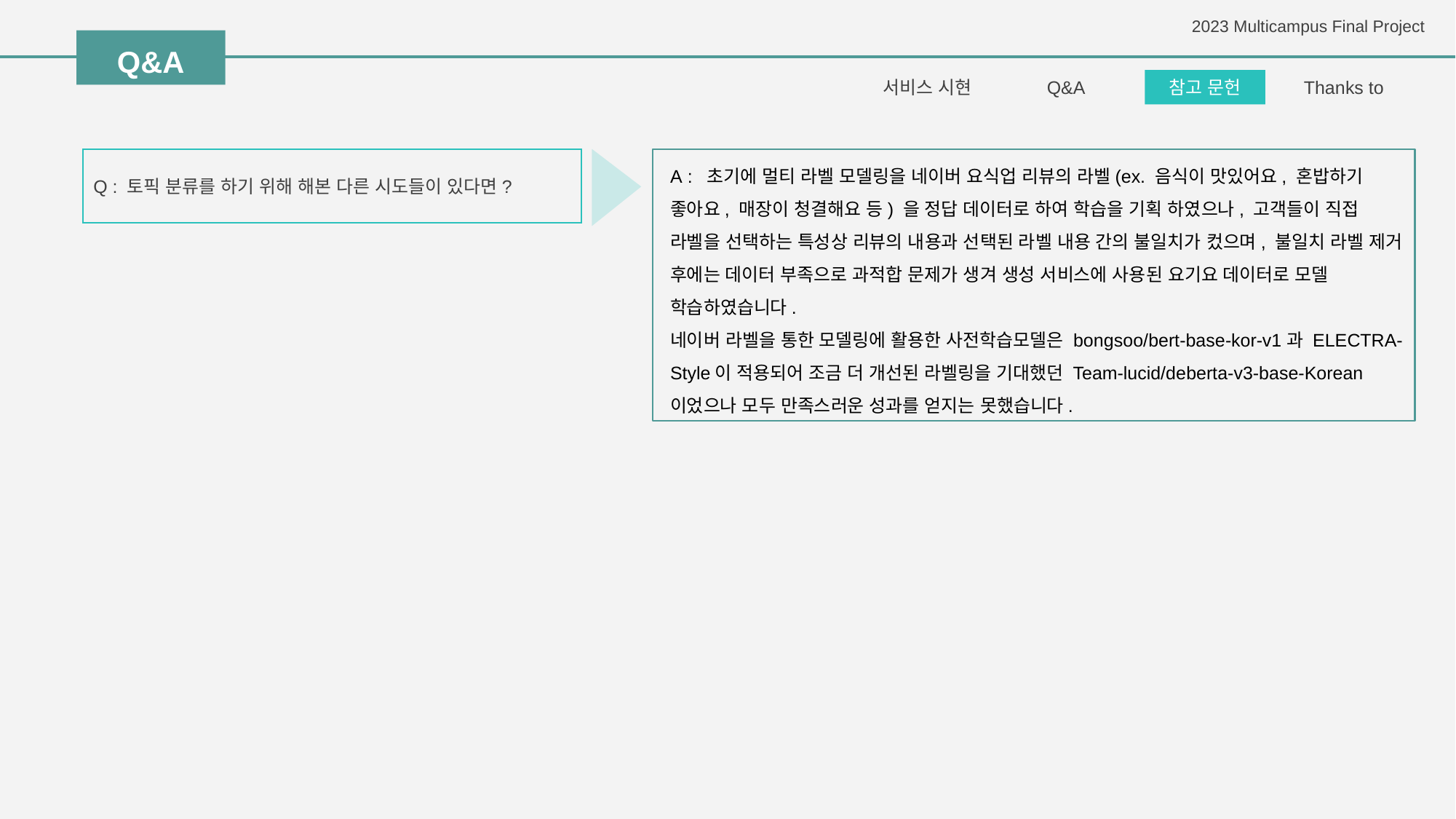

Q&A
서비스 시현
Q&A
참고 문헌
Thanks to
Q : 토픽 분류를 하기 위해 해본 다른 시도들이 있다면?
A :  초기에 멀티 라벨 모델링을 네이버 요식업 리뷰의 라벨(ex. 음식이 맛있어요, 혼밥하기 좋아요, 매장이 청결해요 등) 을 정답 데이터로 하여 학습을 기획 하였으나, 고객들이 직접 라벨을 선택하는 특성상 리뷰의 내용과 선택된 라벨 내용 간의 불일치가 컸으며, 불일치 라벨 제거 후에는 데이터 부족으로 과적합 문제가 생겨 생성 서비스에 사용된 요기요 데이터로 모델 학습하였습니다.
네이버 라벨을 통한 모델링에 활용한 사전학습모델은 bongsoo/bert-base-kor-v1과 ELECTRA-Style이 적용되어 조금 더 개선된 라벨링을 기대했던 Team-lucid/deberta-v3-base-Korean 이었으나 모두 만족스러운 성과를 얻지는 못했습니다.